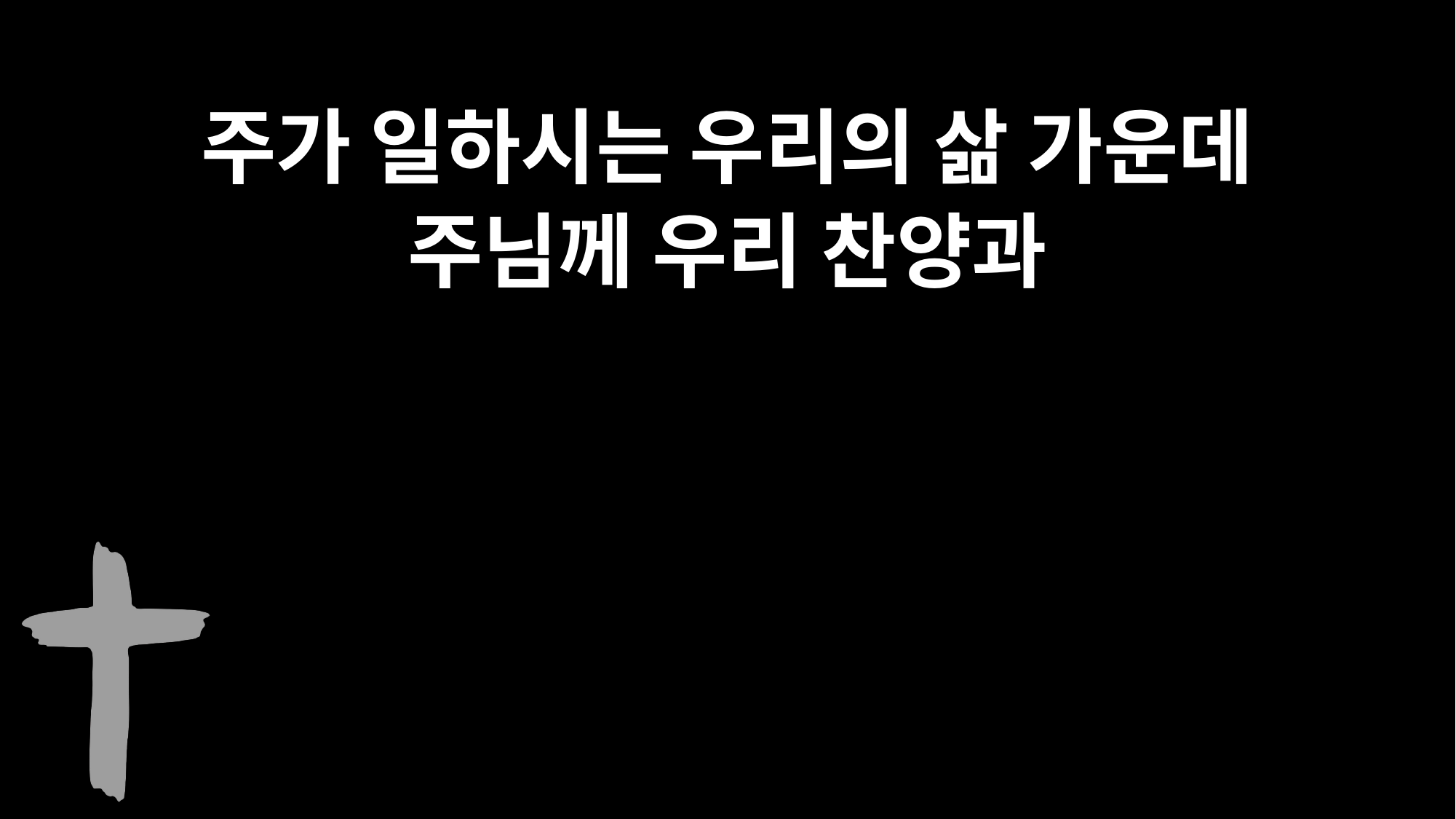

주가 일하시는 우리의 삶 가운데
주님께 우리 찬양과